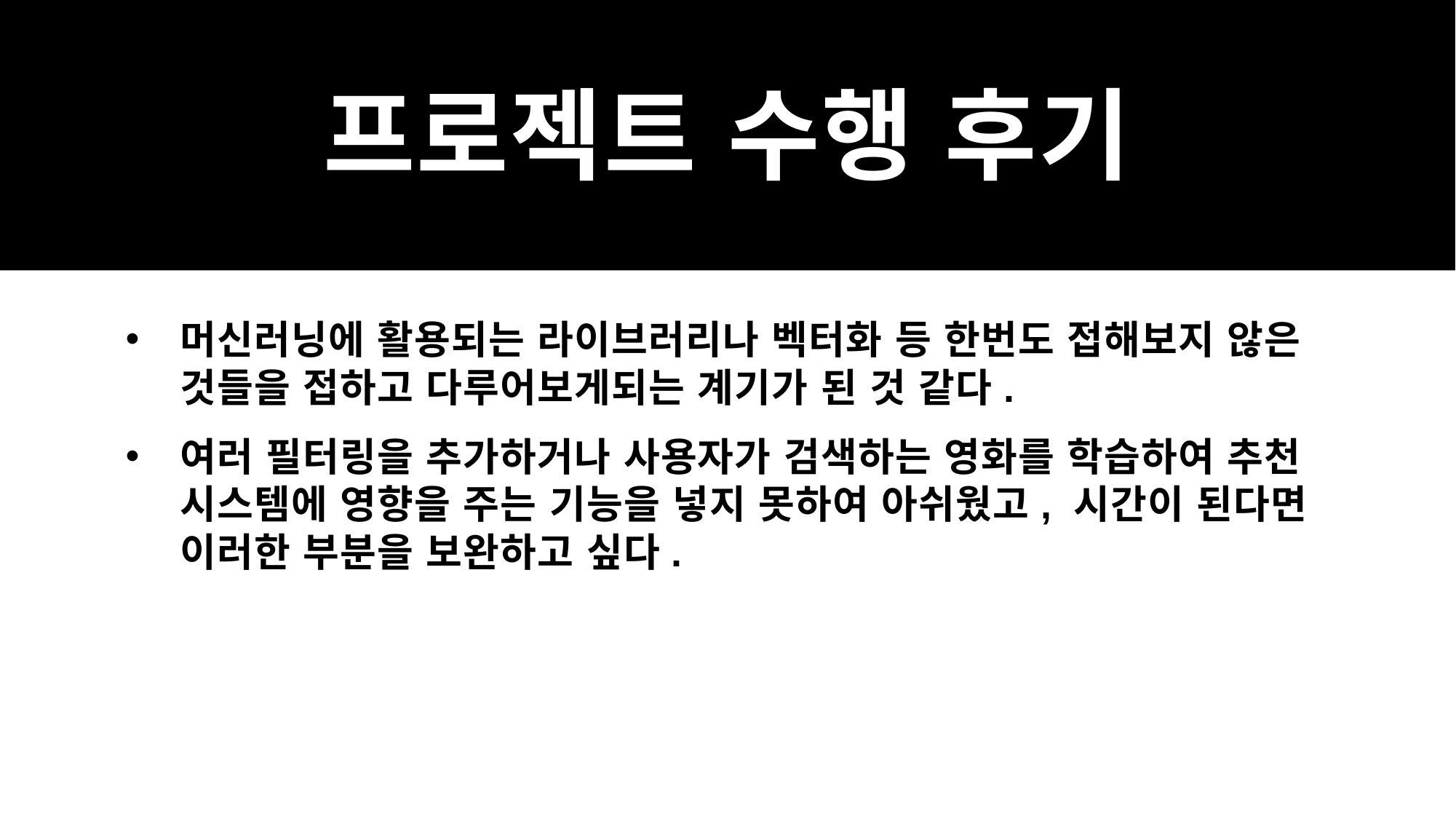

# 프로젝트 수행 후기
머신러닝에 활용되는 라이브러리나 벡터화 등 한번도 접해보지 않은 것들을 접하고 다루어보게되는 계기가 된 것 같다.
여러 필터링을 추가하거나 사용자가 검색하는 영화를 학습하여 추천 시스템에 영향을 주는 기능을 넣지 못하여 아쉬웠고, 시간이 된다면 이러한 부분을 보완하고 싶다.